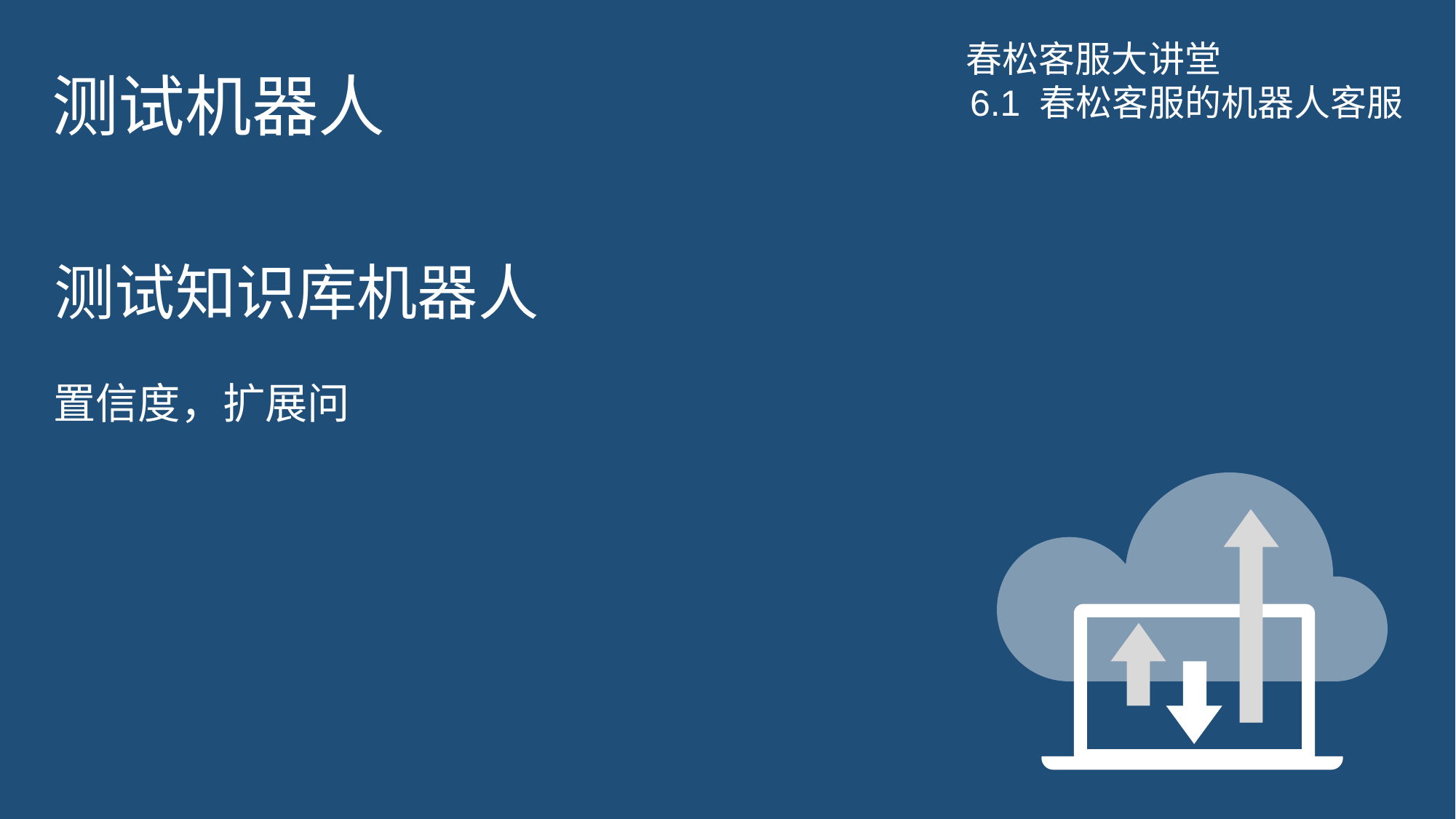

# 测试机器人
春松客服大讲堂
6.1 春松客服的机器人客服
测试知识库机器人
置信度，扩展问